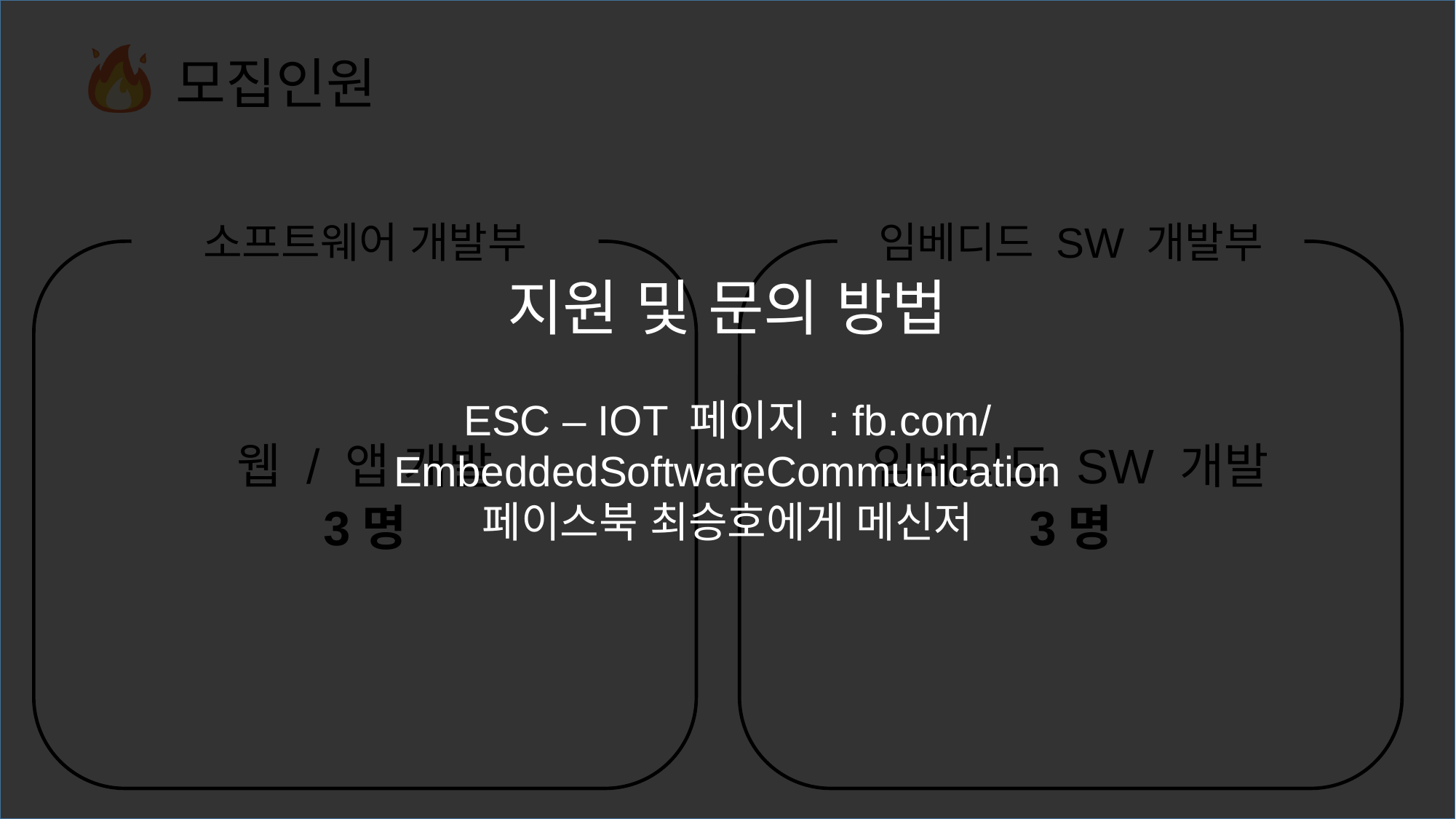

# 모집인원
소프트웨어 개발부
임베디드 SW 개발부

지원 및 문의 방법

ESC – IOT 페이지 : fb.com/EmbeddedSoftwareCommunication
페이스북 최승호에게 메신저
웹 / 앱 개발
임베디드 SW 개발
3명
3명